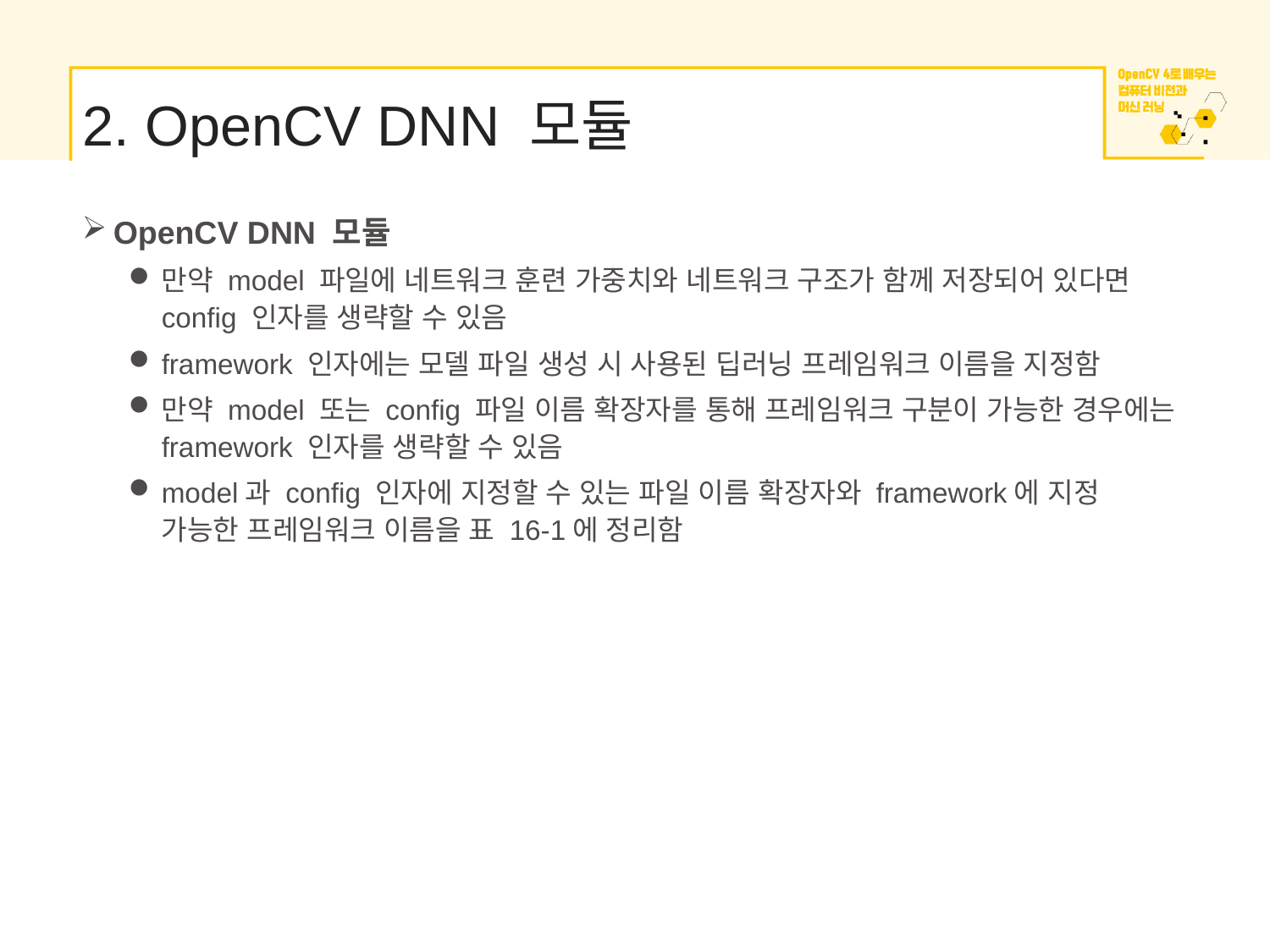

# 2. OpenCV DNN 모듈
OpenCV DNN 모듈
만약 model 파일에 네트워크 훈련 가중치와 네트워크 구조가 함께 저장되어 있다면 config 인자를 생략할 수 있음
framework 인자에는 모델 파일 생성 시 사용된 딥러닝 프레임워크 이름을 지정함
만약 model 또는 config 파일 이름 확장자를 통해 프레임워크 구분이 가능한 경우에는 framework 인자를 생략할 수 있음
model과 config 인자에 지정할 수 있는 파일 이름 확장자와 framework에 지정 가능한 프레임워크 이름을 표 16-1에 정리함